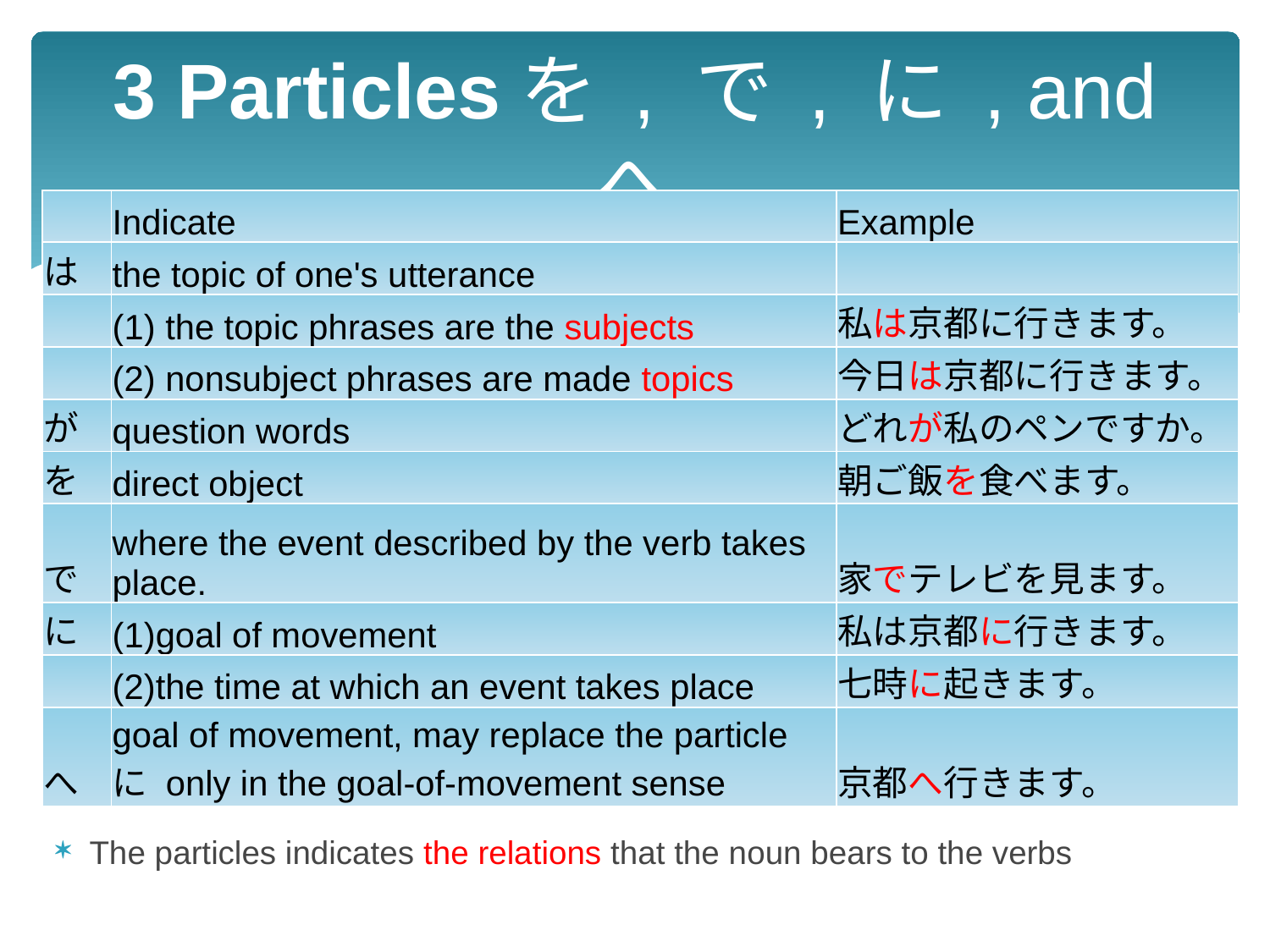

# 3 Particlesを , で , に , and へ
|  | Indicate | Example |
| --- | --- | --- |
| は | the topic of one's utterance |  |
|  | (1) the topic phrases are the subjects | 私は京都に行きます。 |
|  | (2) nonsubject phrases are made topics | 今日は京都に行きます。 |
| が | question words | どれが私のペンですか。 |
| を | direct object | 朝ご飯を食べます。 |
| で | where the event described by the verb takes place. | 家でテレビを見ます。 |
| に | (1)goal of movement | 私は京都に行きます。 |
|  | (2)the time at which an event takes place | 七時に起きます。 |
| へ | goal of movement, may replace the particle に only in the goal-of-movement sense | 京都へ行きます。 |
The particles indicates the relations that the noun bears to the verbs